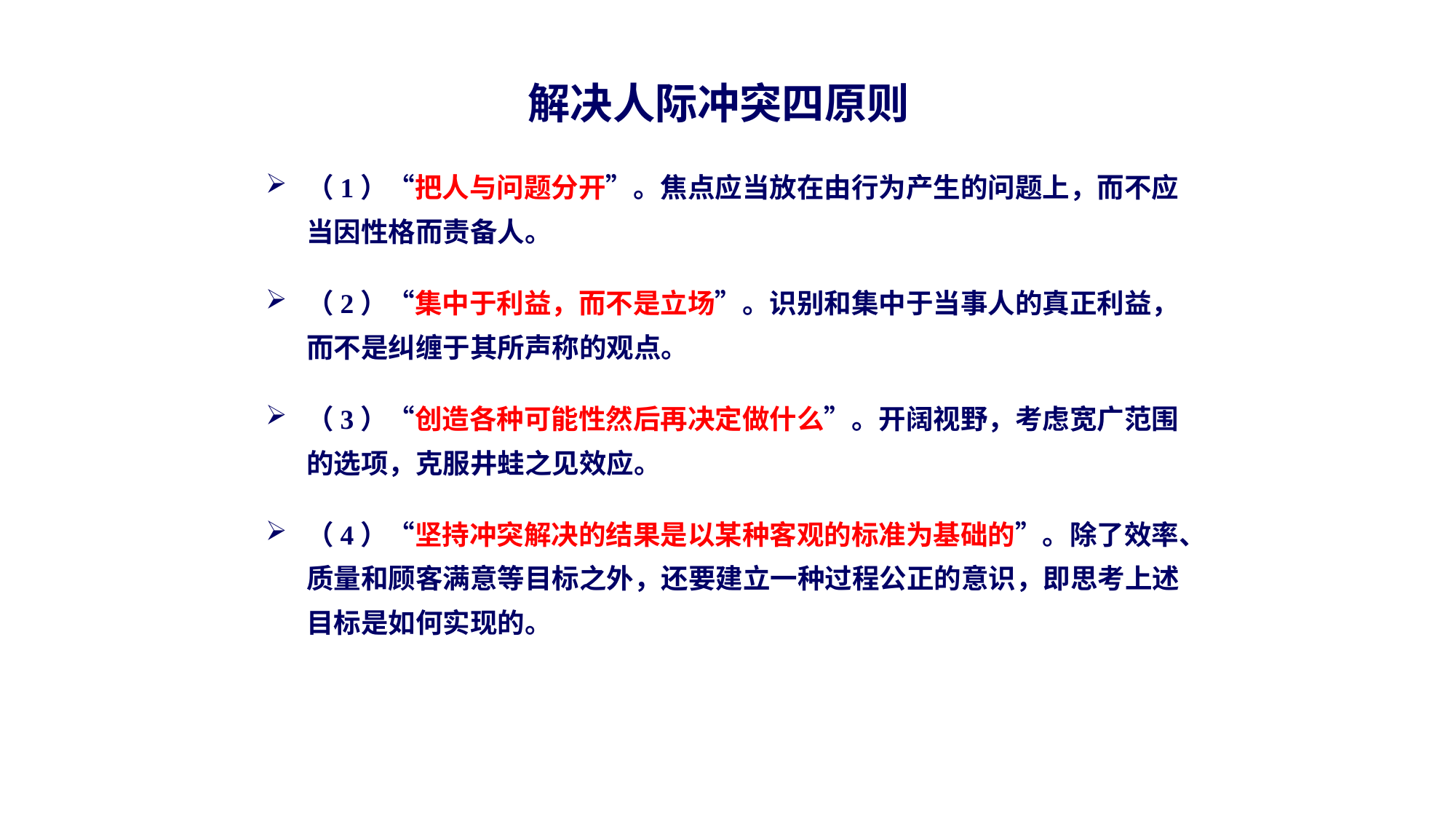

解决人际冲突四原则
（1）“把人与问题分开”。焦点应当放在由行为产生的问题上，而不应当因性格而责备人。
（2）“集中于利益，而不是立场”。识别和集中于当事人的真正利益，而不是纠缠于其所声称的观点。
（3）“创造各种可能性然后再决定做什么”。开阔视野，考虑宽广范围的选项，克服井蛙之见效应。
（4）“坚持冲突解决的结果是以某种客观的标准为基础的”。除了效率、质量和顾客满意等目标之外，还要建立一种过程公正的意识，即思考上述目标是如何实现的。